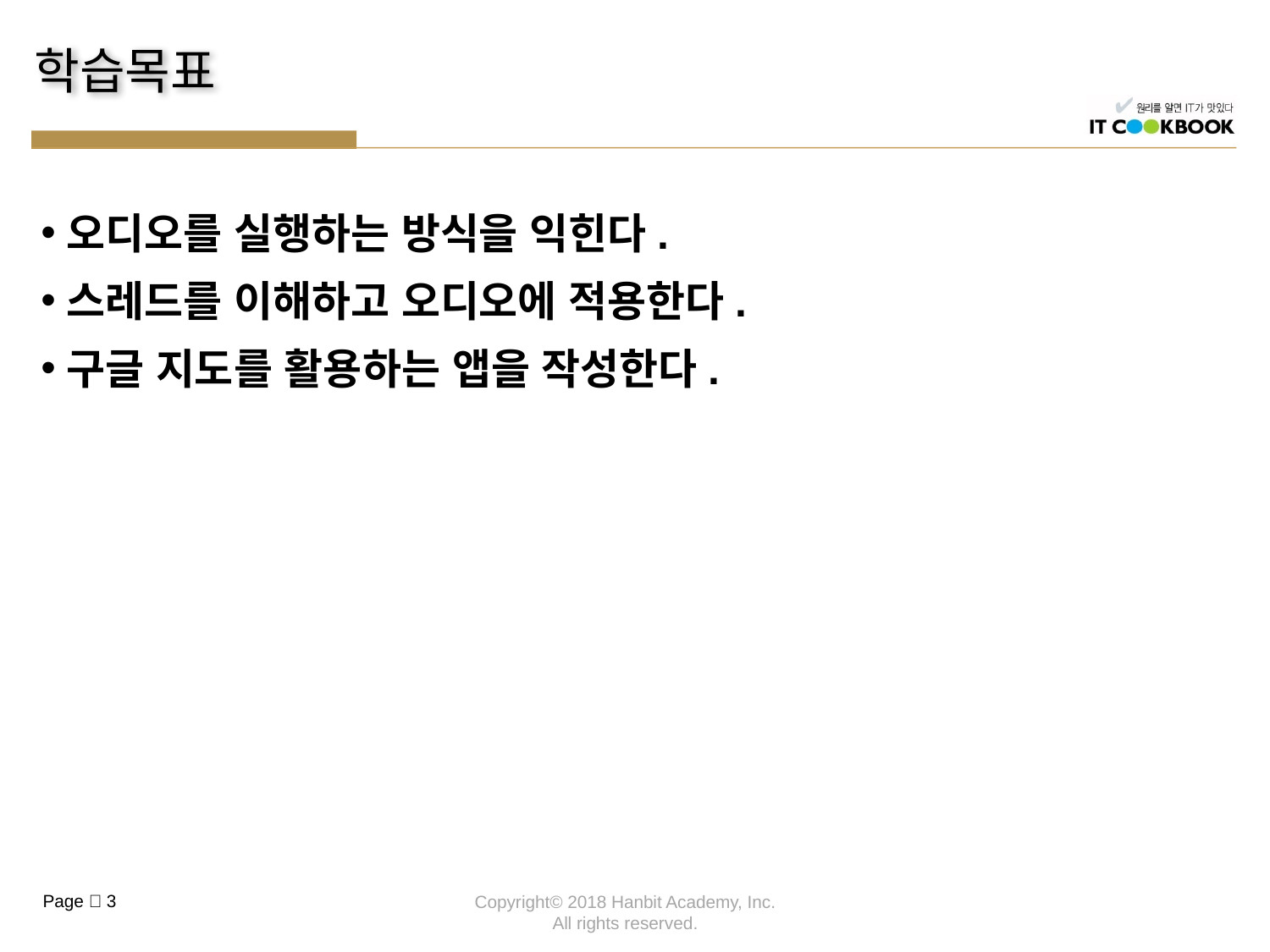

오디오를 실행하는 방식을 익힌다.
스레드를 이해하고 오디오에 적용한다.
구글 지도를 활용하는 앱을 작성한다.